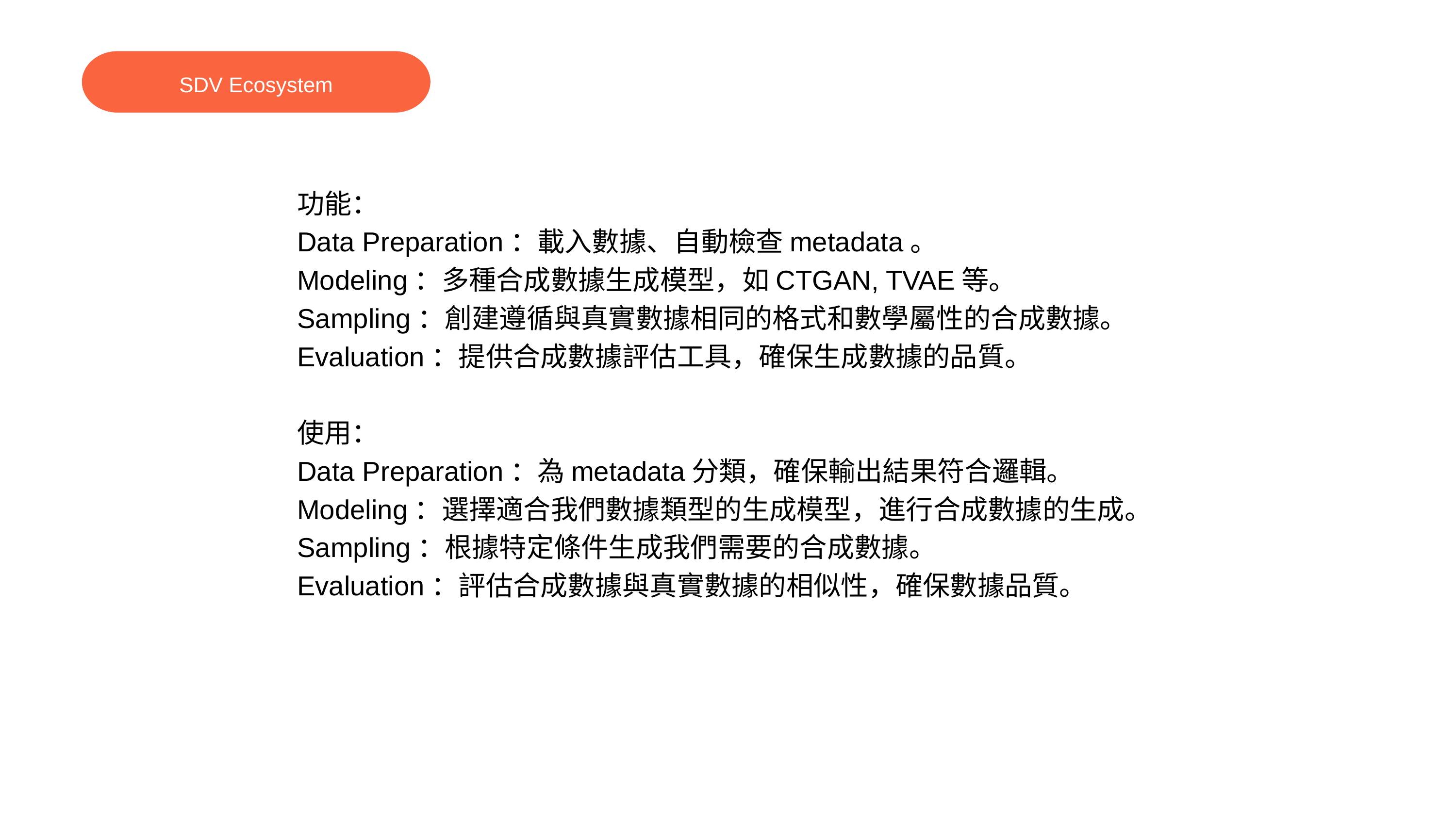

SDV Ecosystem
功能：
Data Preparation：載入數據、自動檢查metadata。
Modeling：多種合成數據生成模型，如CTGAN, TVAE等。
Sampling：創建遵循與真實數據相同的格式和數學屬性的合成數據。
Evaluation：提供合成數據評估工具，確保生成數據的品質。

使用：
Data Preparation：為metadata分類，確保輸出結果符合邏輯。
Modeling：選擇適合我們數據類型的生成模型，進行合成數據的生成。
Sampling：根據特定條件生成我們需要的合成數據。
Evaluation：評估合成數據與真實數據的相似性，確保數據品質。